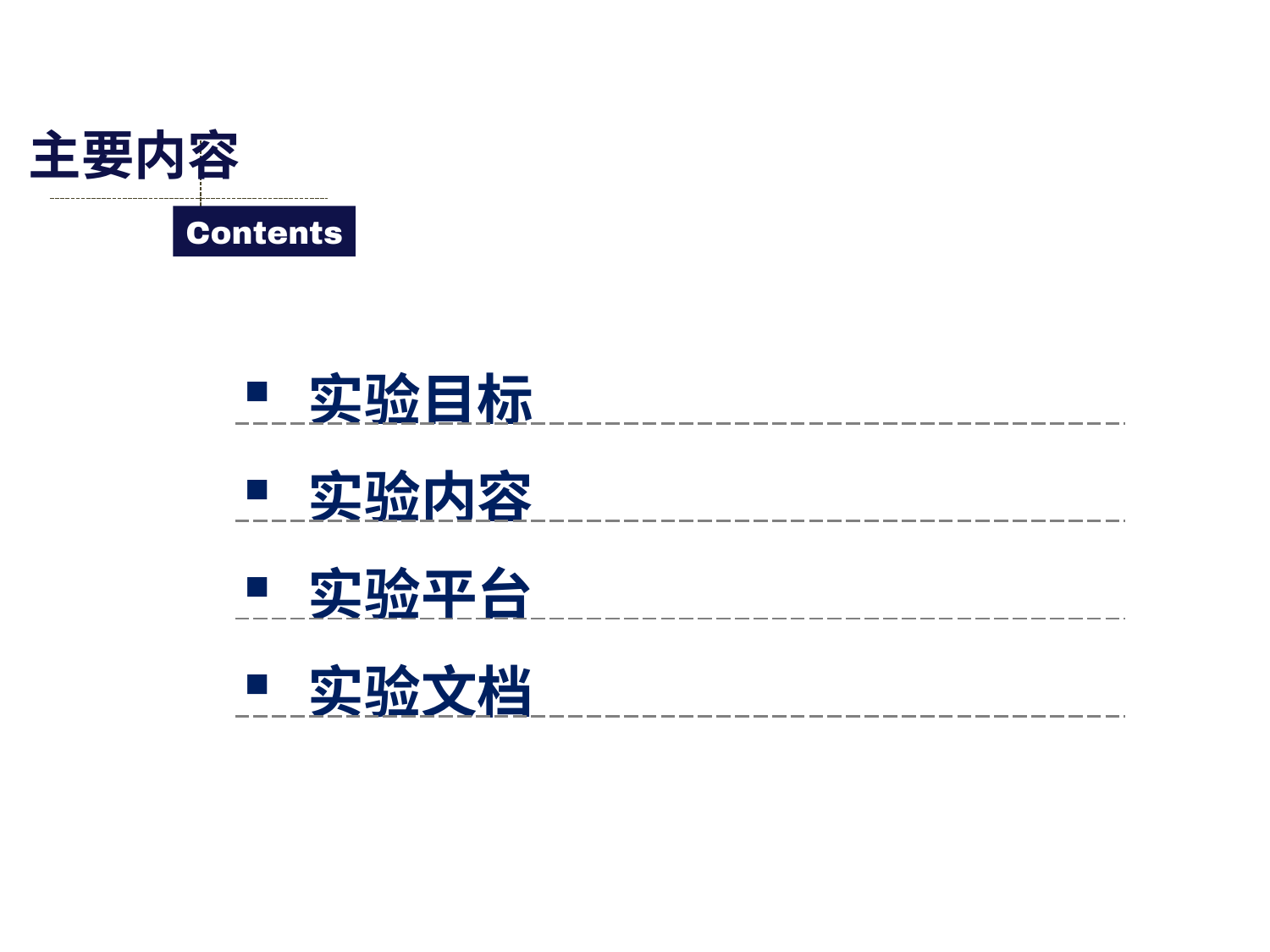

主要内容

Contents
| 实验目标 |
| --- |
| 实验内容 |
| 实验平台 |
| 实验文档 |